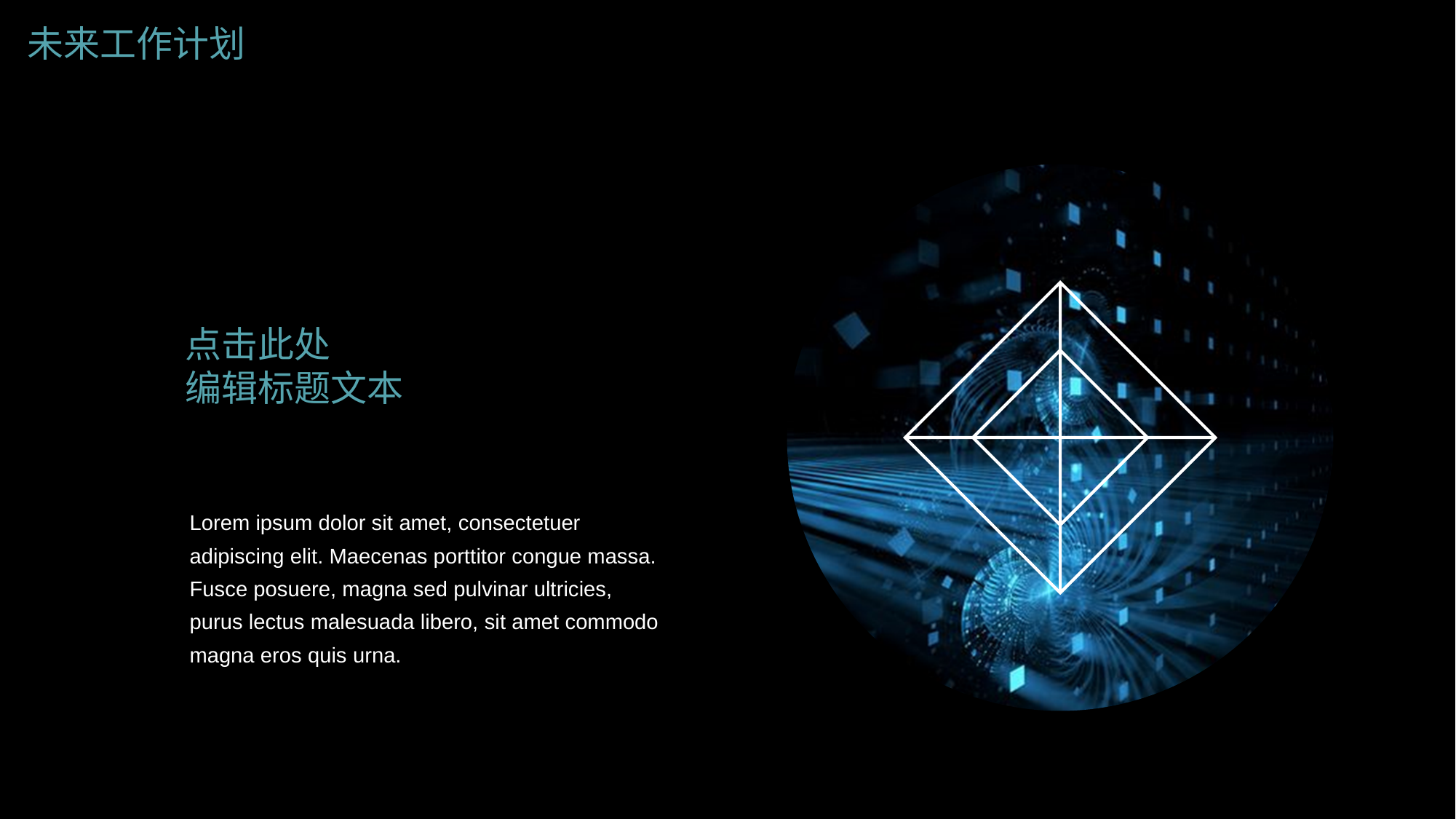

未来工作计划

点击此处
编辑标题文本
Lorem ipsum dolor sit amet, consectetuer adipiscing elit. Maecenas porttitor congue massa. Fusce posuere, magna sed pulvinar ultricies, purus lectus malesuada libero, sit amet commodo magna eros quis urna.